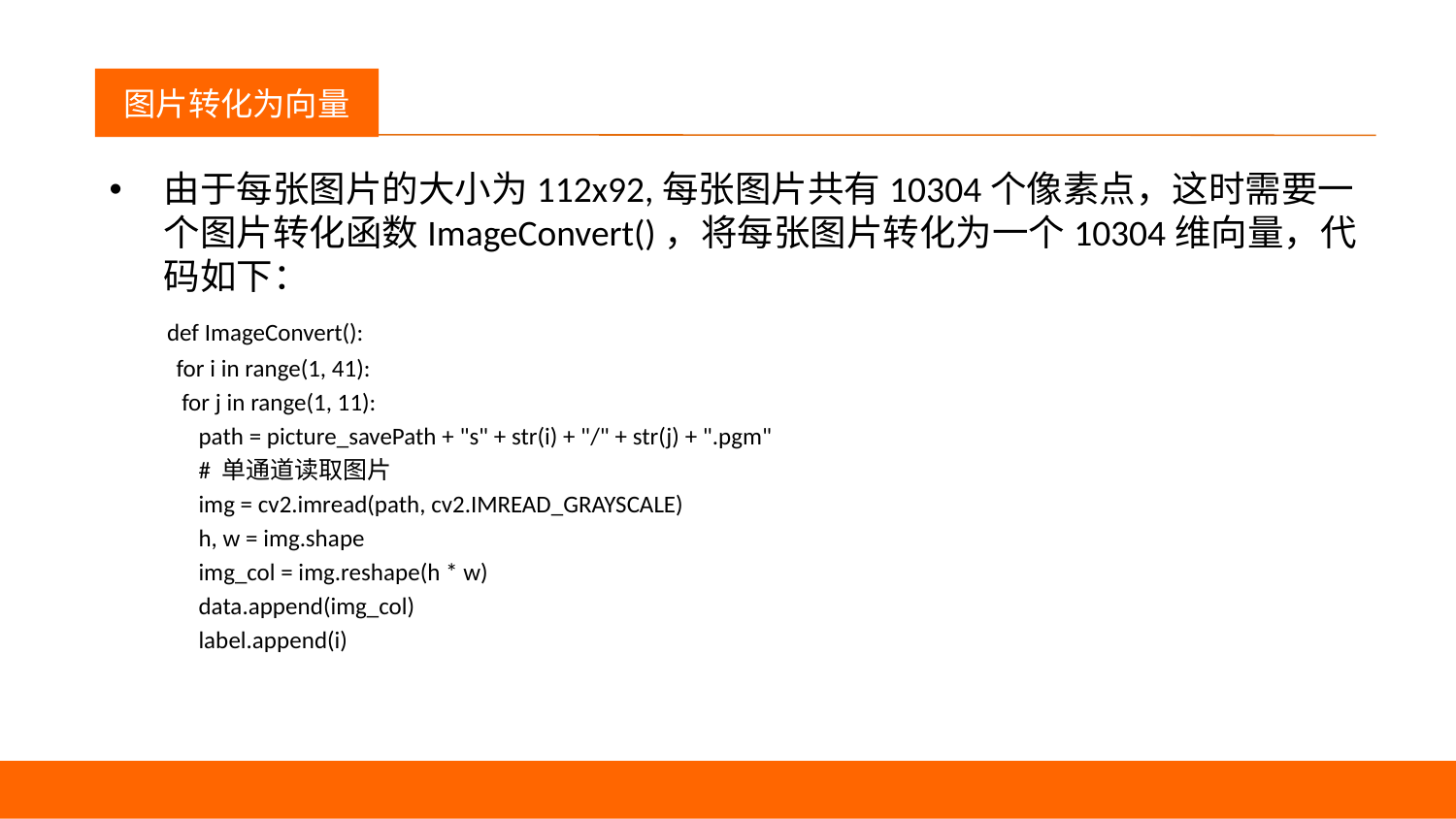

议程
图片转化为向量

由于每张图片的大小为112x92,每张图片共有10304个像素点，这时需要一个图片转化函数ImageConvert()，将每张图片转化为一个10304维向量，代码如下：
       def ImageConvert():
            for i in range(1, 41):
             for j in range(1, 11):
                path = picture_savePath + "s" + str(i) + "/" + str(j) + ".pgm"
                # 单通道读取图片
                img = cv2.imread(path, cv2.IMREAD_GRAYSCALE)
                h, w = img.shape
                img_col = img.reshape(h * w)
                data.append(img_col)
                label.append(i)